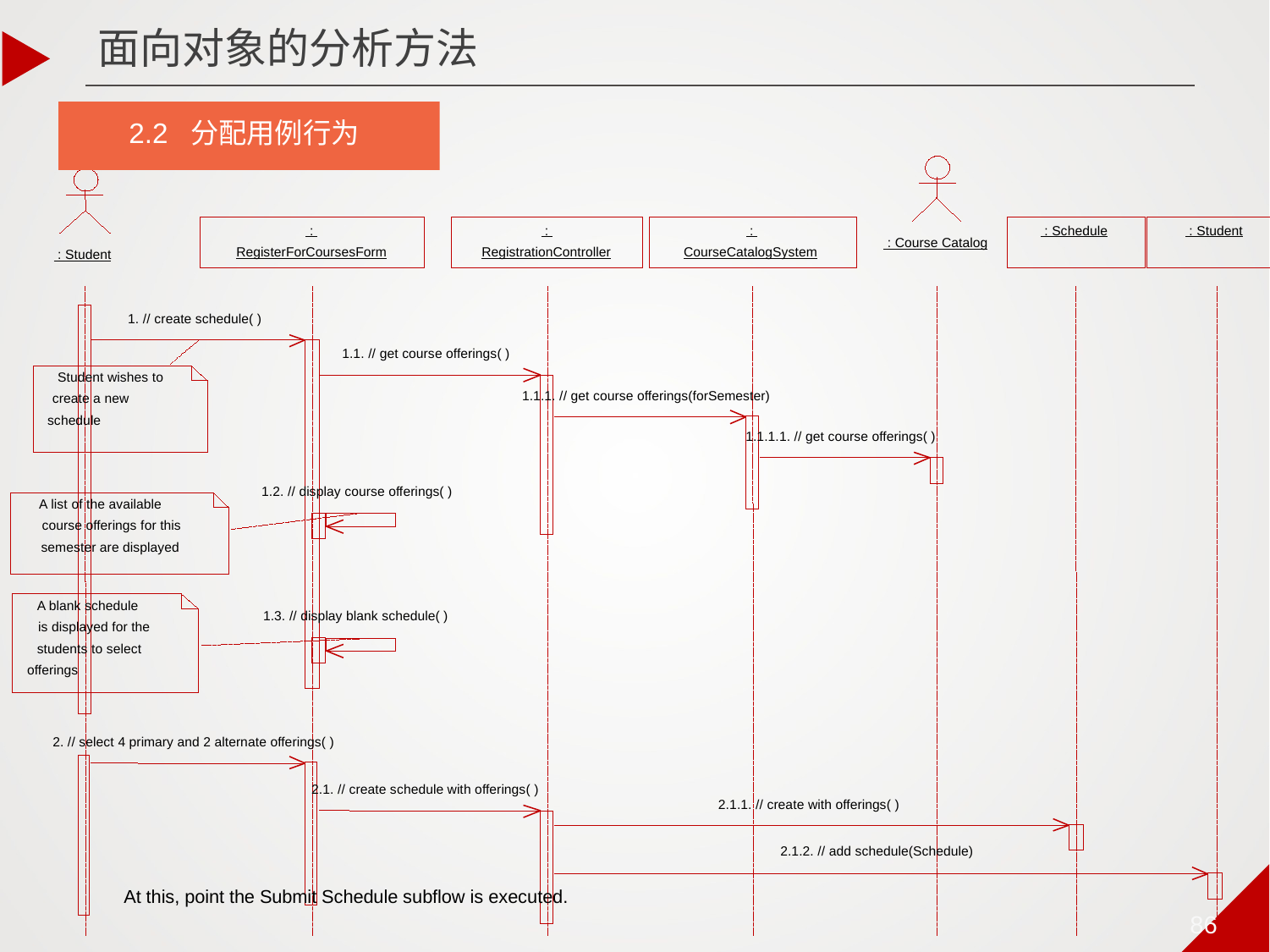

面向对象的分析方法

2.2  分配用例行为

 :
 :
 :
 : Schedule
 : Student
 : Course Catalog
RegisterForCoursesForm
RegistrationController
CourseCatalogSystem
 : Student

1. // create schedule( )

1.1. // get course offerings( )

Student wishes to

1.1.1. // get course offerings(forSemester)
create a new

schedule

1.1.1.1. // get course offerings( )

1.2. // display course offerings( )

A list of the available

course offerings for this

semester are displayed

A blank schedule
1.3. // display blank schedule( )
is displayed for the

students to select

offerings
2. // select 4 primary and 2 alternate offerings( )

2.1. // create schedule with offerings( )
2.1.1. // create with offerings( )

2.1.2. // add schedule(Schedule)

At this, point the Submit Schedule subflow is executed.